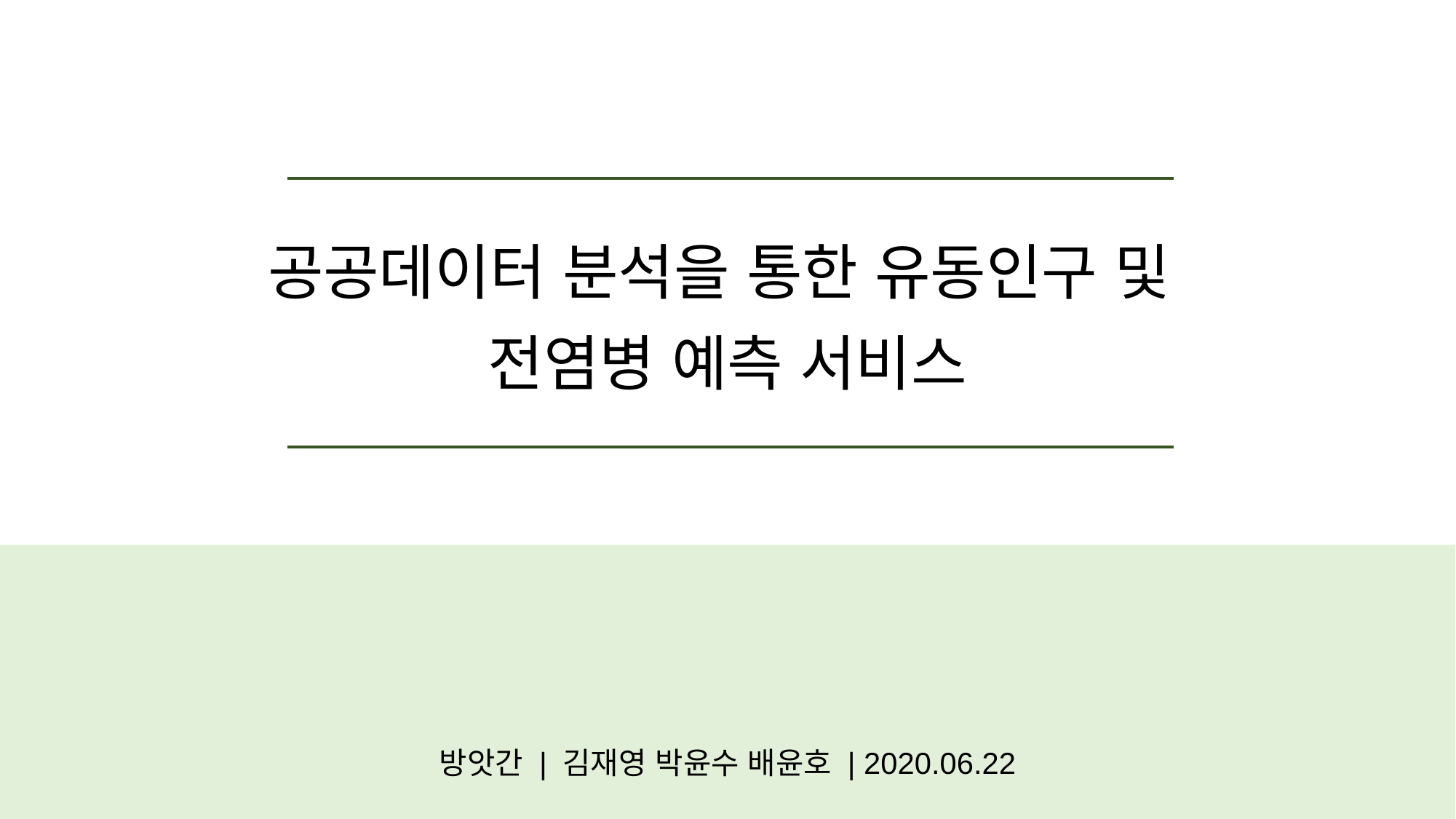

공공데이터 분석을 통한 유동인구 및
전염병 예측 서비스
방앗간 | 김재영 박윤수 배윤호 | 2020.06.22